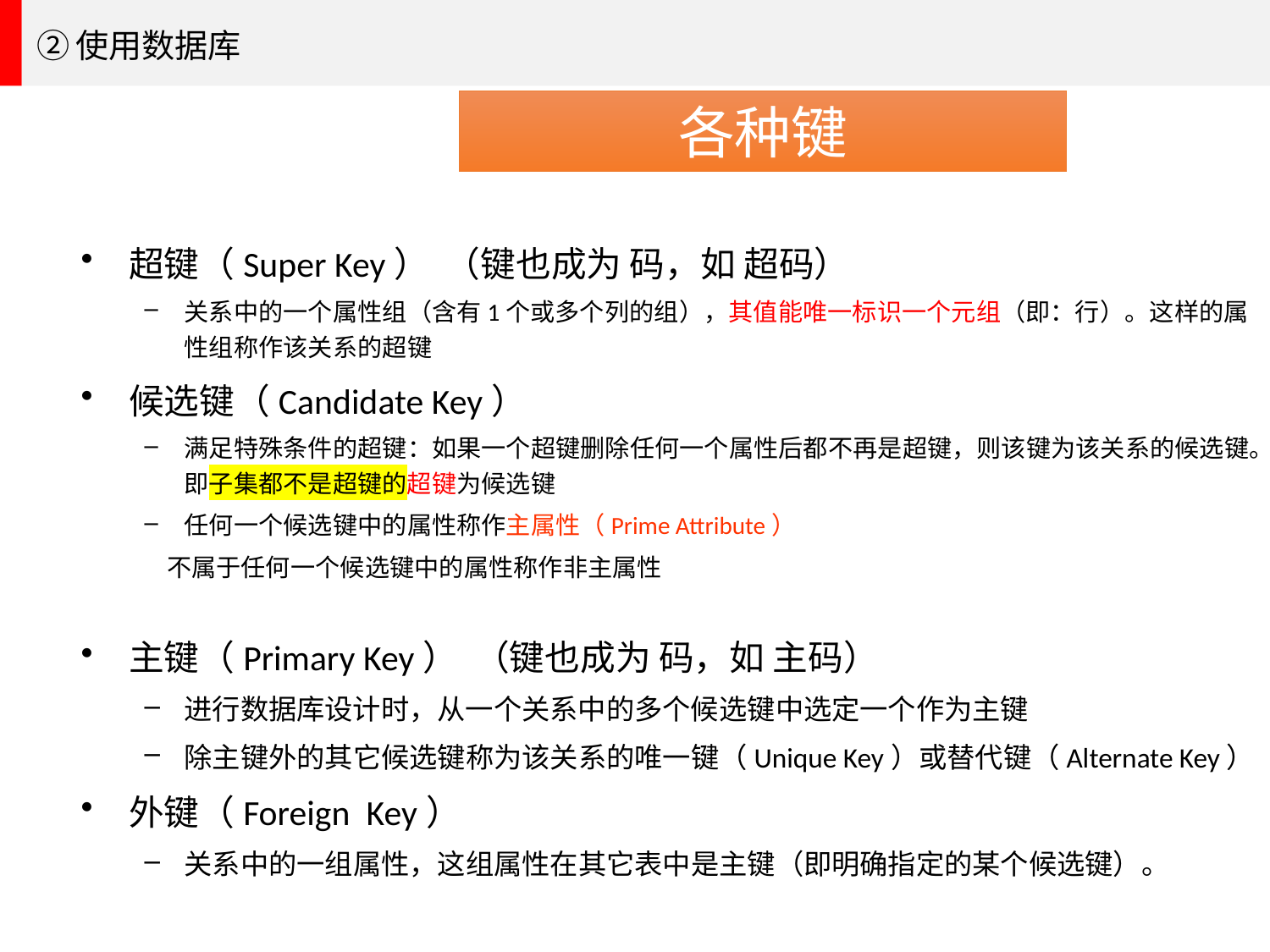

②使用数据库
各种键
超键（Super Key）  （键也成为 码，如 超码）
关系中的一个属性组（含有1个或多个列的组），其值能唯一标识一个元组（即：行）。这样的属性组称作该关系的超键
候选键（Candidate Key）
满足特殊条件的超键：如果一个超键删除任何一个属性后都不再是超键，则该键为该关系的候选键。即子集都不是超键的超键为候选键
任何一个候选键中的属性称作主属性（Prime Attribute）
   不属于任何一个候选键中的属性称作非主属性

主键（Primary Key）  （键也成为 码，如 主码）
进行数据库设计时，从一个关系中的多个候选键中选定一个作为主键
除主键外的其它候选键称为该关系的唯一键（Unique Key）或替代键（Alternate Key）
外键（Foreign  Key）
关系中的一组属性，这组属性在其它表中是主键（即明确指定的某个候选键）。